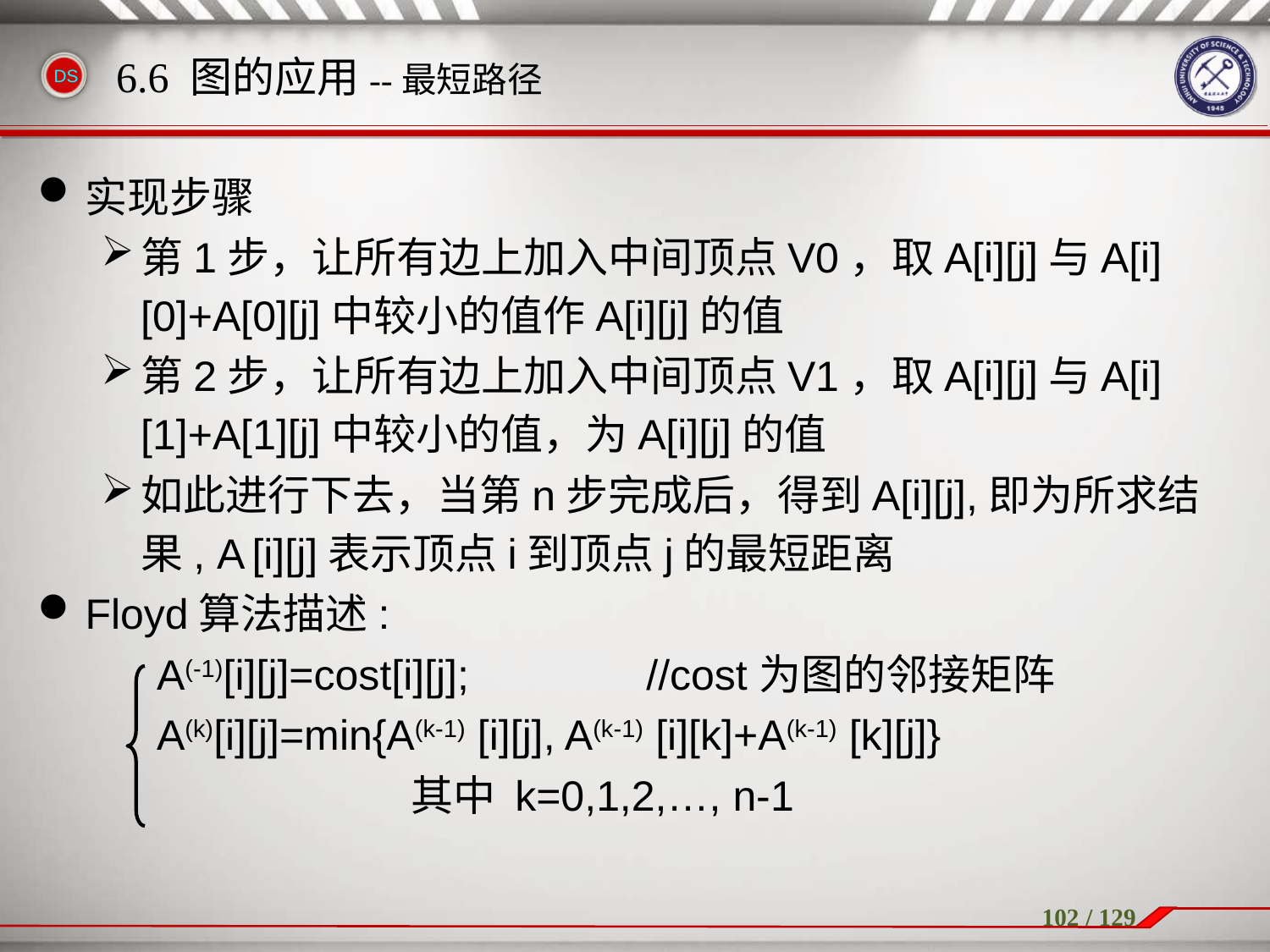

实现步骤
第1步，让所有边上加入中间顶点V0，取A[i][j]与A[i][0]+A[0][j]中较小的值作A[i][j]的值
第2步，让所有边上加入中间顶点V1，取A[i][j]与A[i][1]+A[1][j]中较小的值，为A[i][j]的值
如此进行下去，当第n步完成后，得到A[i][j],即为所求结果, A [i][j]表示顶点i到顶点j的最短距离
Floyd算法描述:
A(-1)[i][j]=cost[i][j];               //cost为图的邻接矩阵
A(k)[i][j]=min{A(k-1) [i][j], A(k-1) [i][k]+A(k-1) [k][j]}
		其中 k=0,1,2,…, n-1

6.6 图的应用--最短路径